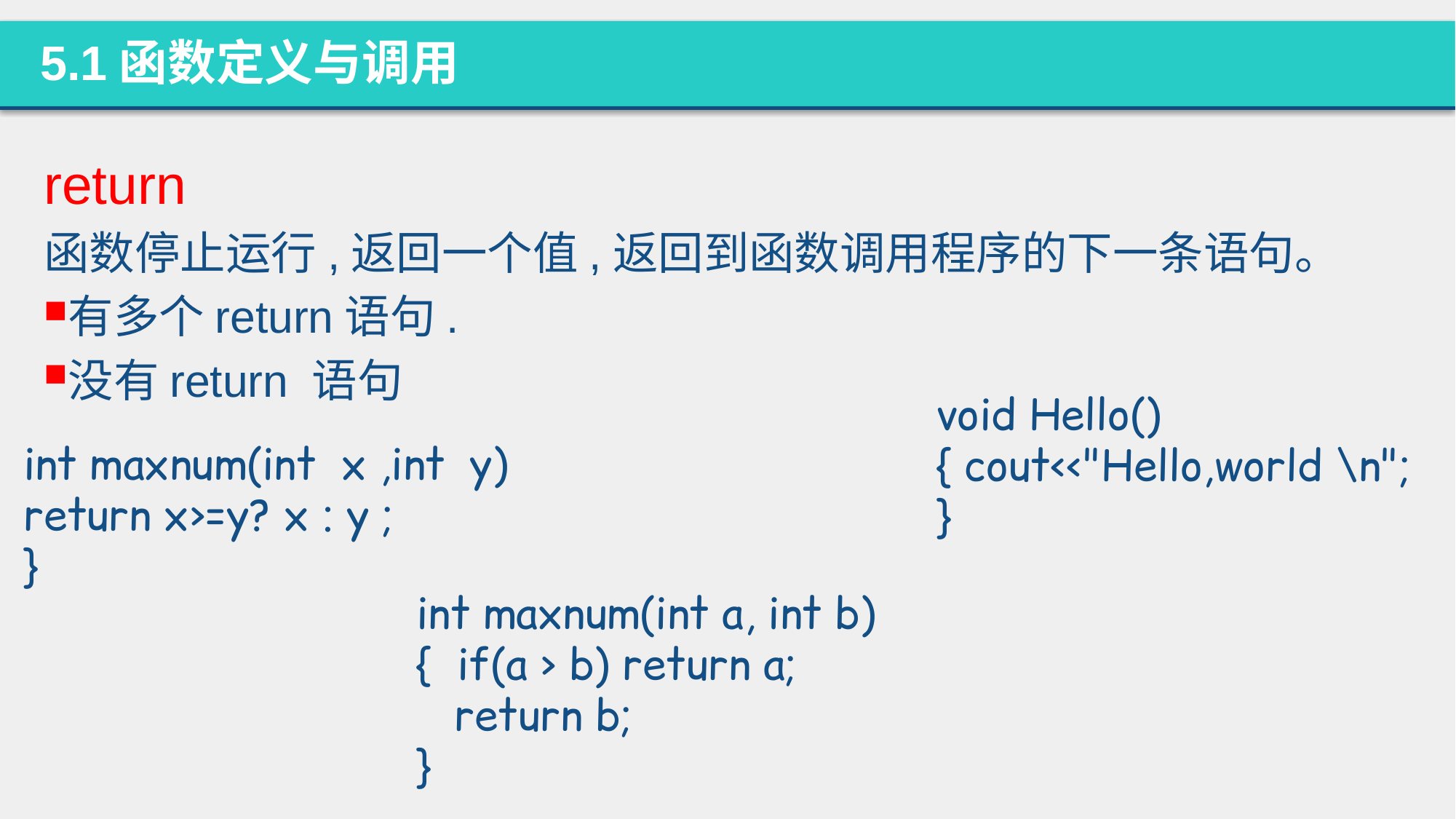

5.1函数定义与调用
return
函数停止运行,返回一个值,返回到函数调用程序的下一条语句。
有多个return语句.
没有return 语句
void Hello()
{ cout<<"Hello,world \n";
}
int maxnum(int  x ,int  y)
return x>=y? x : y ;
}
int maxnum(int a, int b)
{  if(a > b) return a;
   return b;
}